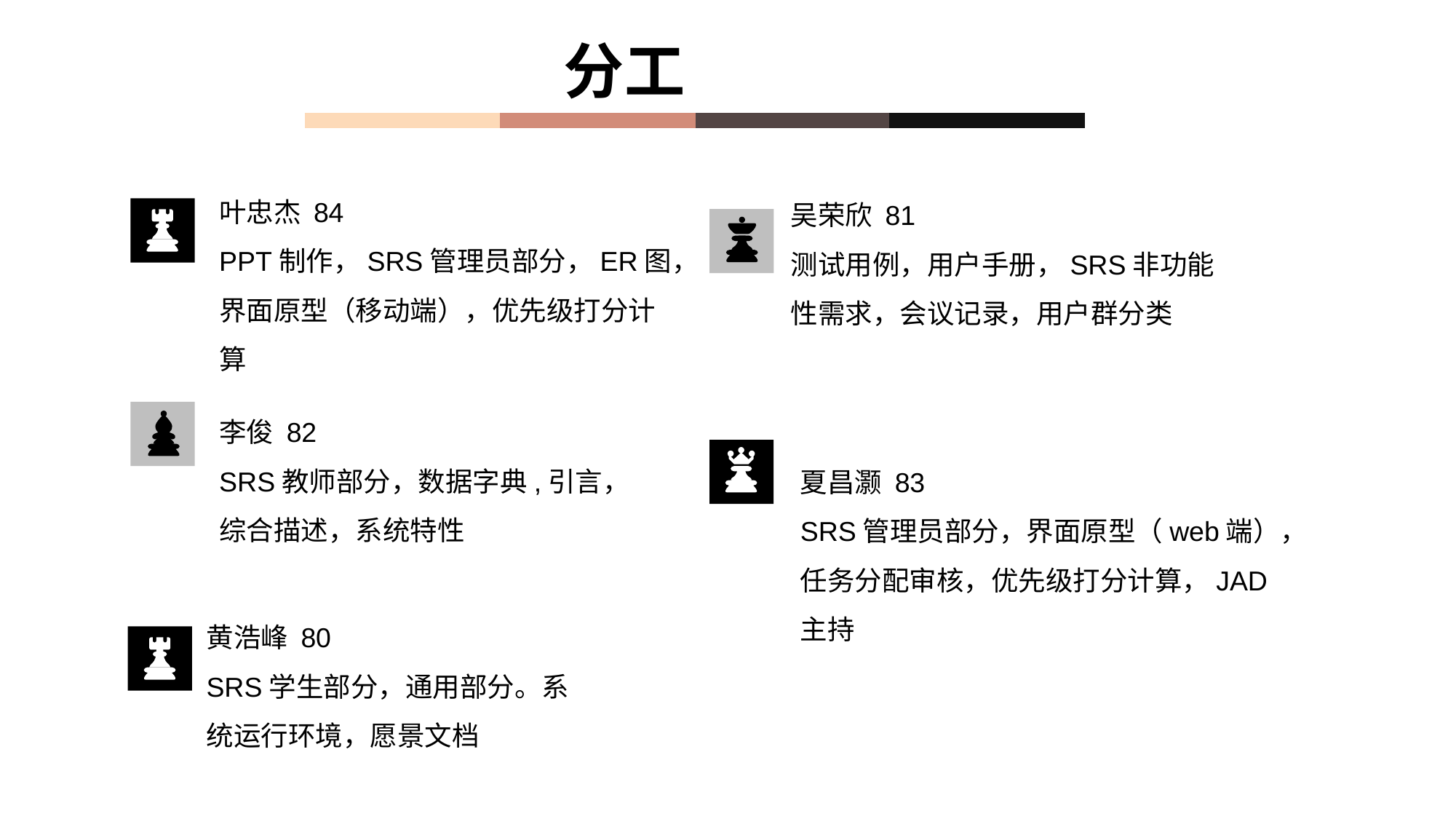

分工

叶忠杰 84
PPT制作，SRS管理员部分，ER图，界面原型（移动端），优先级打分计算

吴荣欣 81
测试用例，用户手册，SRS非功能性需求，会议记录，用户群分类

李俊 82
SRS教师部分，数据字典,引言，综合描述，系统特性

夏昌灏 83
SRS管理员部分，界面原型（web端），任务分配审核，优先级打分计算，JAD主持

黄浩峰 80
SRS学生部分，通用部分。系统运行环境，愿景文档